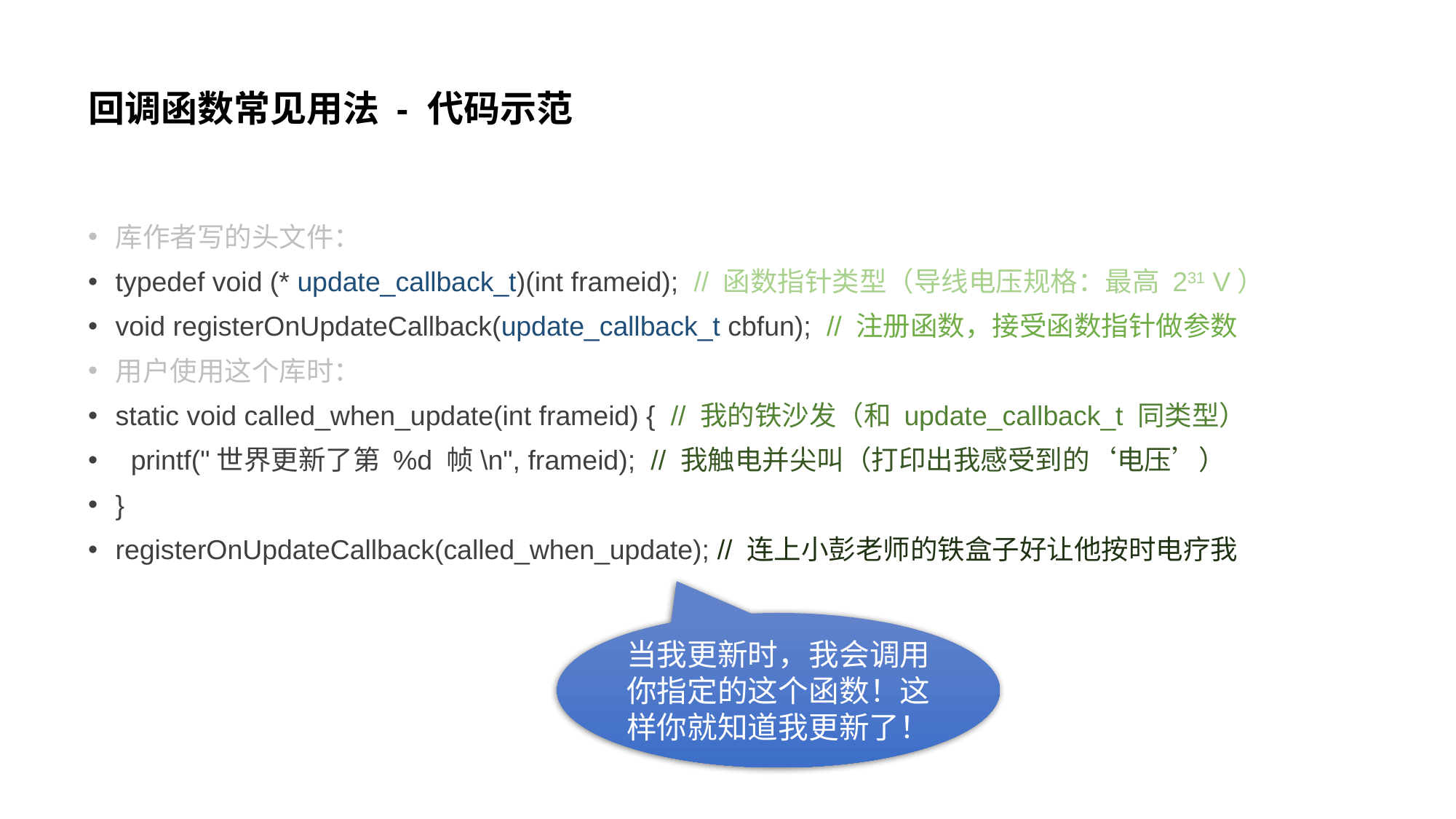

# 回调函数常见用法 - 代码示范
库作者写的头文件：
typedef void (* update_callback_t)(int frameid);  // 函数指针类型（导线电压规格：最高 231 V）
void registerOnUpdateCallback(update_callback_t cbfun);  // 注册函数，接受函数指针做参数
用户使用这个库时：
static void called_when_update(int frameid) {  // 我的铁沙发（和 update_callback_t 同类型）
  printf("世界更新了第 %d 帧\n", frameid);  // 我触电并尖叫（打印出我感受到的‘电压’）
}
registerOnUpdateCallback(called_when_update); // 连上小彭老师的铁盒子好让他按时电疗我

当我更新时，我会调用你指定的这个函数！这样你就知道我更新了！